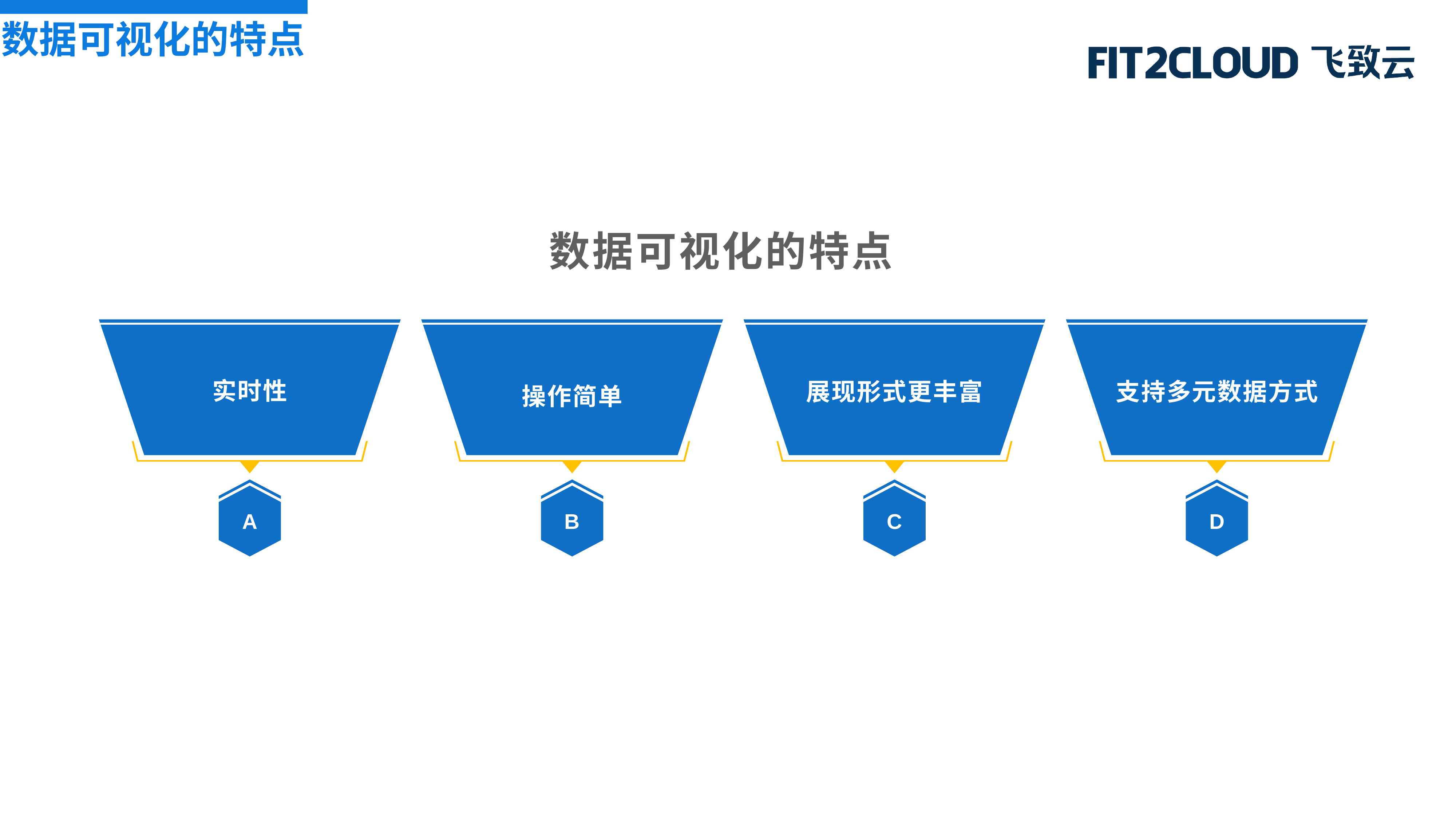

数据可视化的特点
数据可视化的特点

实时性
展现形式更丰富
支持多元数据方式
操作简单

A
B
C
D